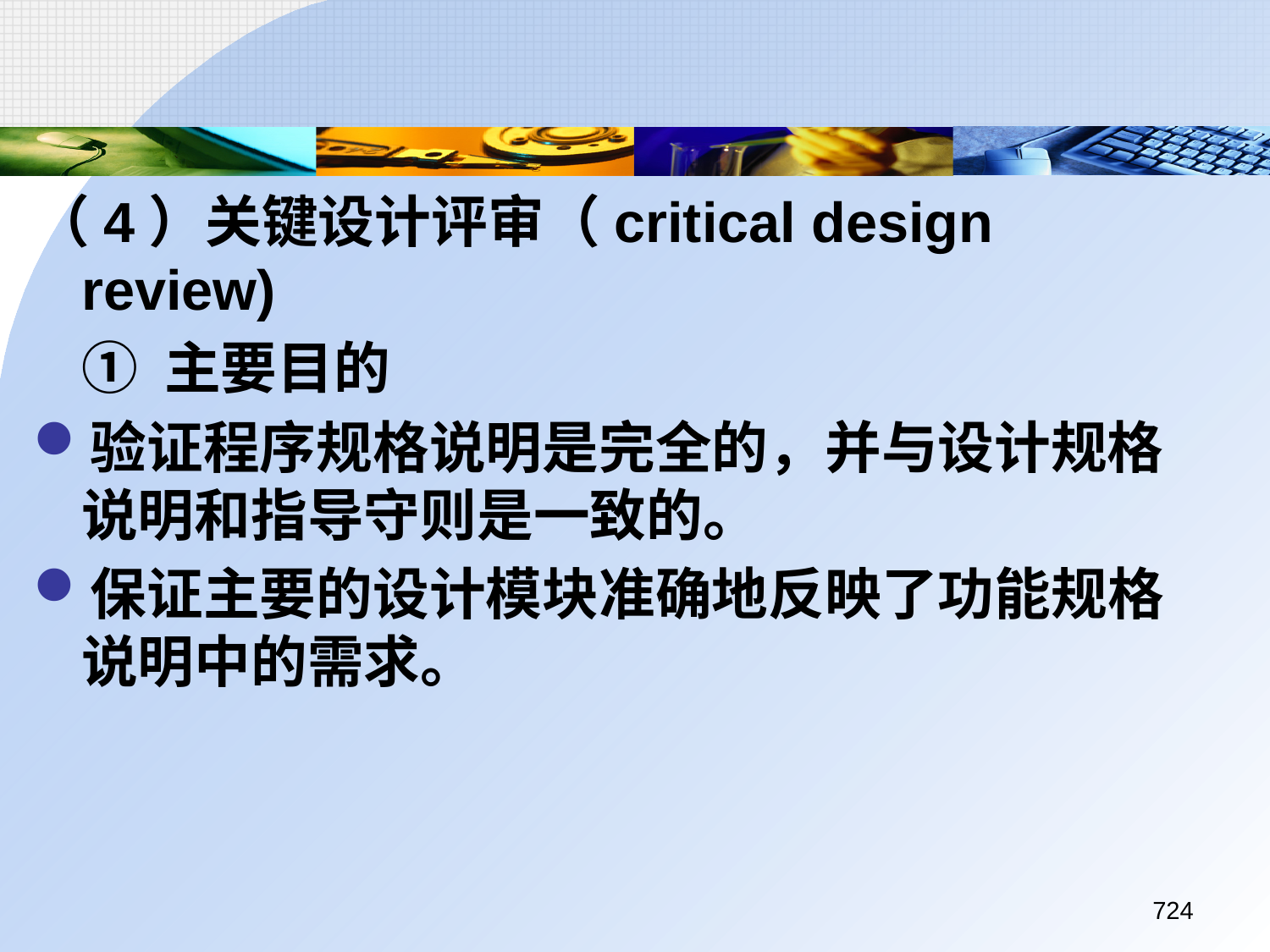

（4）关键设计评审（critical design review)
	① 主要目的
验证程序规格说明是完全的，并与设计规格说明和指导守则是一致的。
保证主要的设计模块准确地反映了功能规格说明中的需求。
724